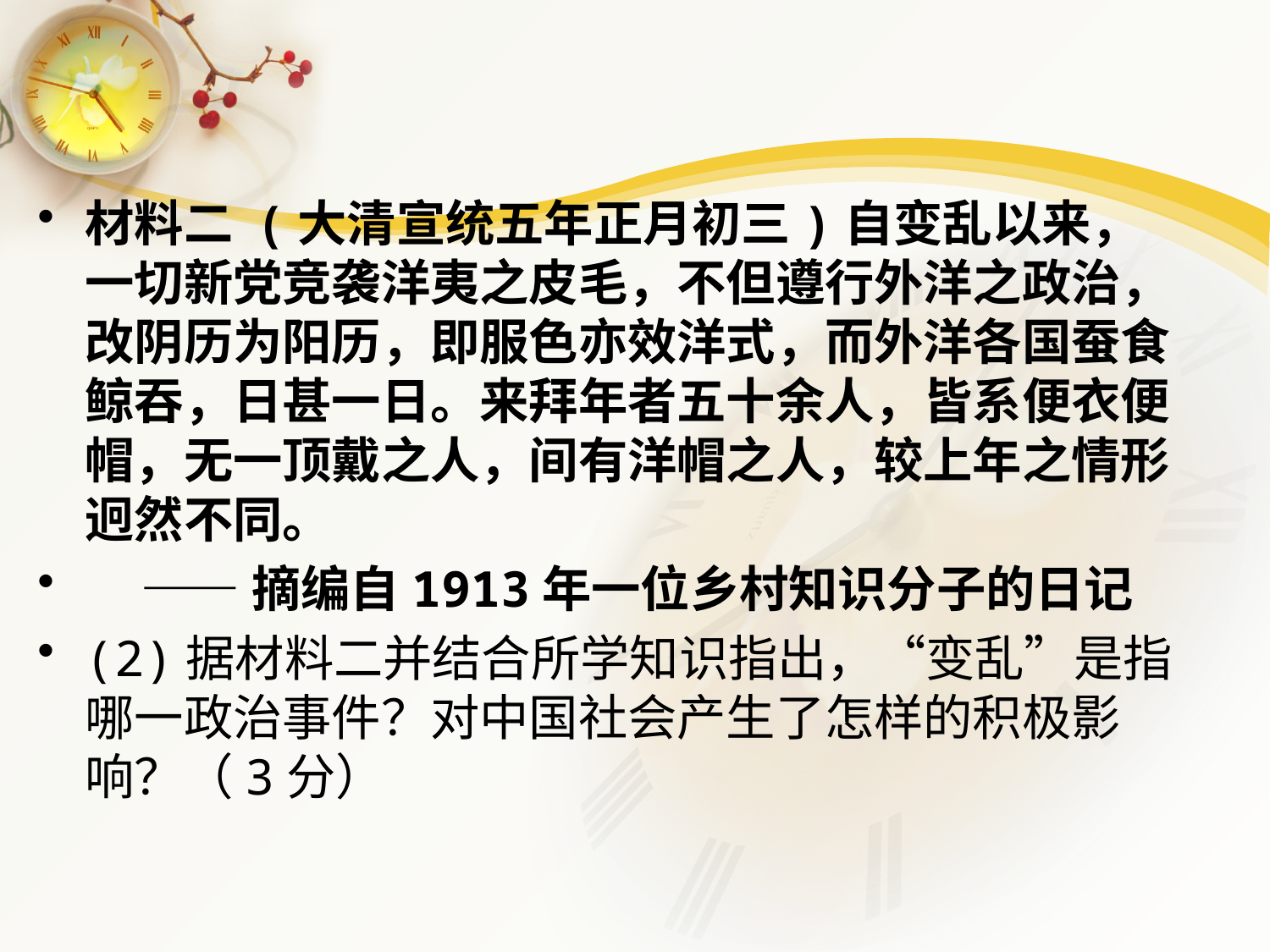

材料二 (大清宣统五年正月初三)自变乱以来，一切新党竞袭洋夷之皮毛，不但遵行外洋之政治，改阴历为阳历，即服色亦效洋式，而外洋各国蚕食鲸吞，日甚一日。来拜年者五十余人，皆系便衣便帽，无一顶戴之人，间有洋帽之人，较上年之情形迥然不同。
     ——摘编自1913年一位乡村知识分子的日记
(2)据材料二并结合所学知识指出，“变乱”是指哪一政治事件？对中国社会产生了怎样的积极影响？（3分）